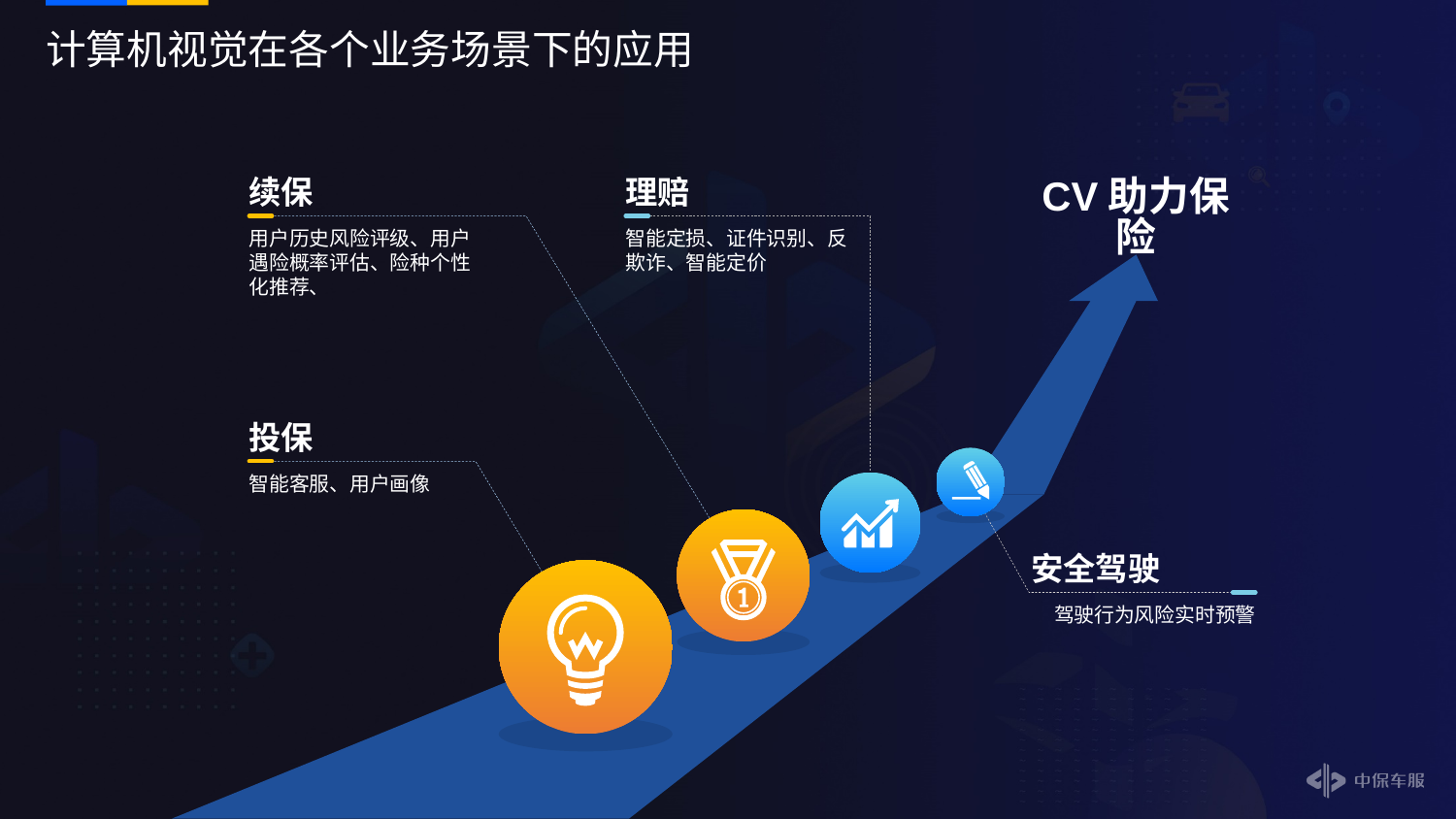

# 计算机视觉在各个业务场景下的应用
续保
理赔
CV助力保险

用户历史风险评级、用户遇险概率评估、险种个性化推荐、
智能定损、证件识别、反欺诈、智能定价

投保

智能客服、用户画像

安全驾驶

驾驶行为风险实时预警